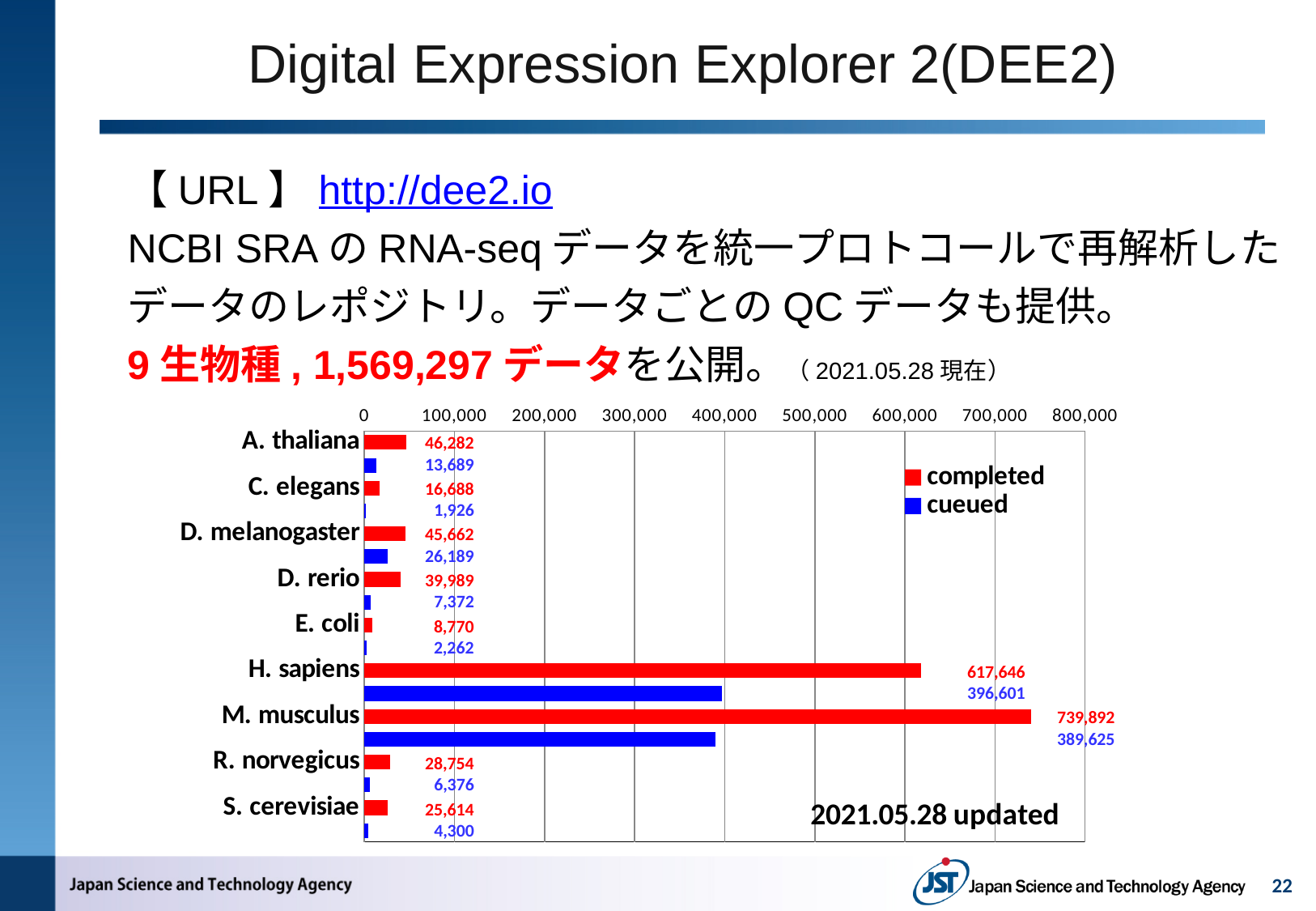

# Digital Expression Explorer 2(DEE2)
【URL】http://dee2.io
NCBI SRAのRNA-seqデータを統一プロトコールで再解析したデータのレポジトリ。データごとのQCデータも提供。
9生物種, 1,569,297データを公開。（2021.05.28現在）

### Chart:

| Category |  |  |
|---|---|---|
| A. thaliana | 46282.0 | None |
|  | None | 13689.0 |
| C. elegans | 16688.0 | None |
|  | None | 1926.0 |
| D. melanogaster | 45662.0 | None |
|  | None | 26189.0 |
| D. rerio | 39989.0 | None |
|  | None | 7372.0 |
| E. coli | 8770.0 | None |
|  | None | 2262.0 |
| H. sapiens | 617646.0 | None |
|  | None | 396601.0 |
| M. musculus | 739892.0 | None |
|  | None | 389625.0 |
| R. norvegicus | 28754.0 | None |
|  | None | 6376.0 |
| S. cerevisiae | 25614.0 | None |
46,282
13,689
16,688
1,926
45,662
26,189
39,989
7,372
8,770
2,262
617,646
396,601
739,892
389,625
28,754
6,376
25,614
4,300
22